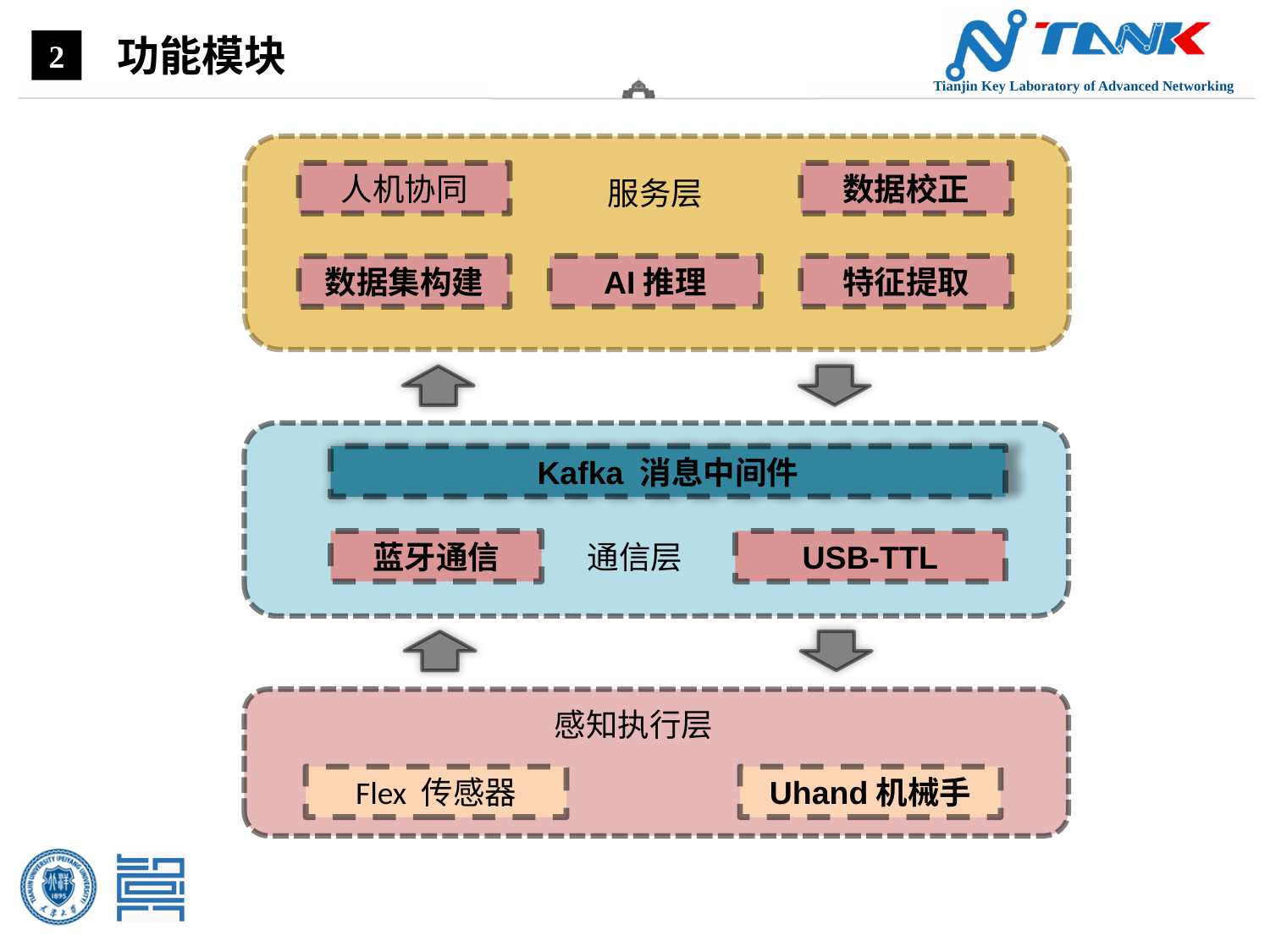

功能模块
2

服务层
AI推理
特征提取
数据集构建
人机协同
数据校正

蓝牙通信
通信层
USB-TTL
Kafka 消息中间件

感知执行层
Flex 传感器
Uhand机械手